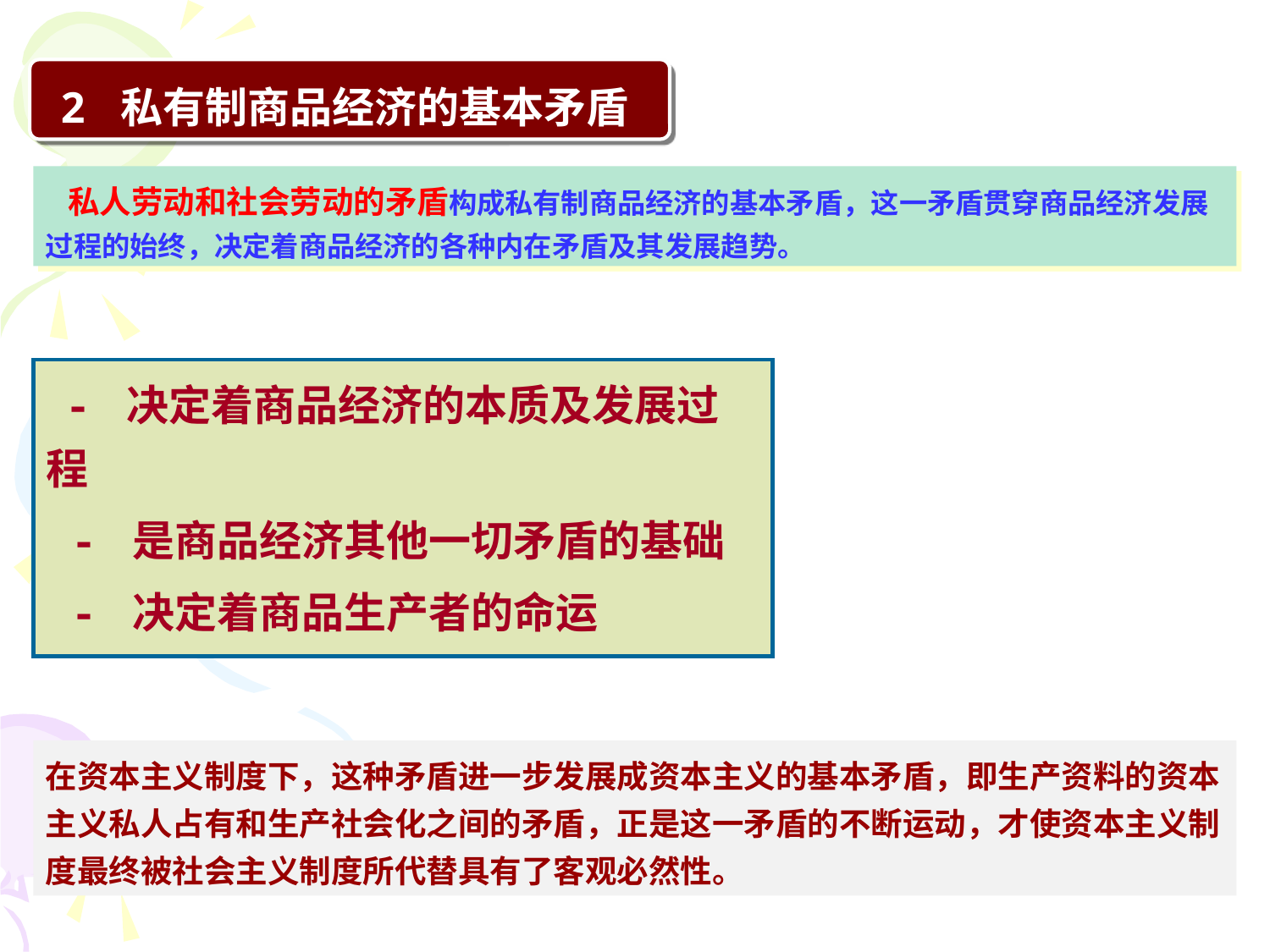

2 私有制商品经济的基本矛盾
  私人劳动和社会劳动的矛盾构成私有制商品经济的基本矛盾，这一矛盾贯穿商品经济发展过程的始终，决定着商品经济的各种内在矛盾及其发展趋势。
  - 决定着商品经济的本质及发展过程
 - 是商品经济其他一切矛盾的基础
 - 决定着商品生产者的命运
在资本主义制度下，这种矛盾进一步发展成资本主义的基本矛盾，即生产资料的资本主义私人占有和生产社会化之间的矛盾，正是这一矛盾的不断运动，才使资本主义制度最终被社会主义制度所代替具有了客观必然性。